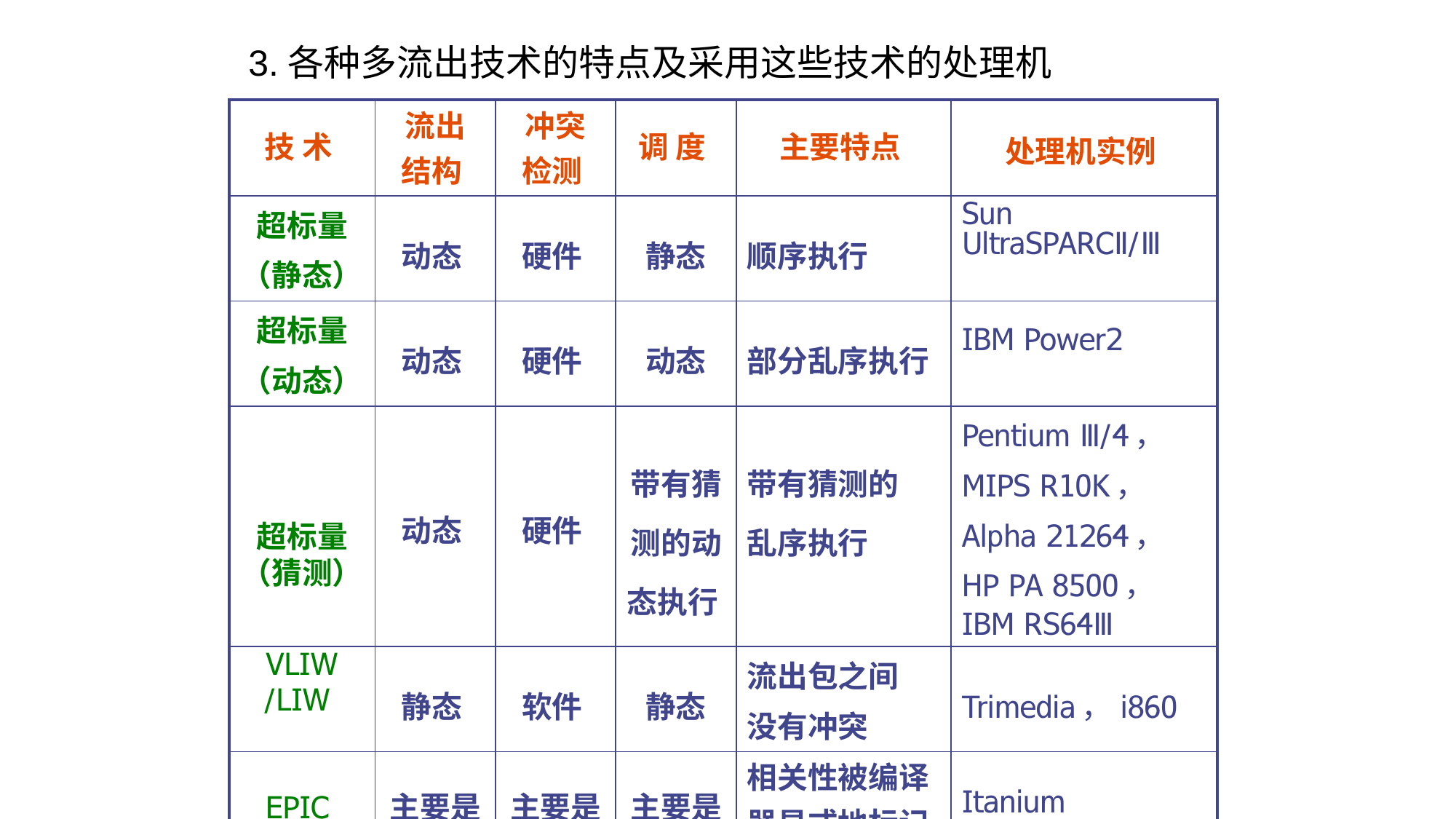

3.各种多流出技术的特点及采用这些技术的处理机
| 技 术 | 流出 结构 | 冲突 检测 | 调 度 | 主要特点 | 处理机实例 |
| --- | --- | --- | --- | --- | --- |
| 超标量 （静态） | 动态 | 硬件 | 静态 | 顺序执行 | Sun UltraSPARCⅡ/Ⅲ |
| 超标量 （动态） | 动态 | 硬件 | 动态 | 部分乱序执行 | IBM Power2 |
| 超标量 （猜测） | 动态 | 硬件 | 带有猜 测的动 态执行 | 带有猜测的 乱序执行 | Pentium Ⅲ/4， MIPS R10K， Alpha 21264， HP PA 8500， IBM RS64Ⅲ |
| VLIW /LIW | 静态 | 软件 | 静态 | 流出包之间 没有冲突 | Trimedia，i860 |
| EPIC | 主要是 静态 | 主要是 软件 | 主要是 静态 | 相关性被编译 器显式地标记出来 | Itanium |